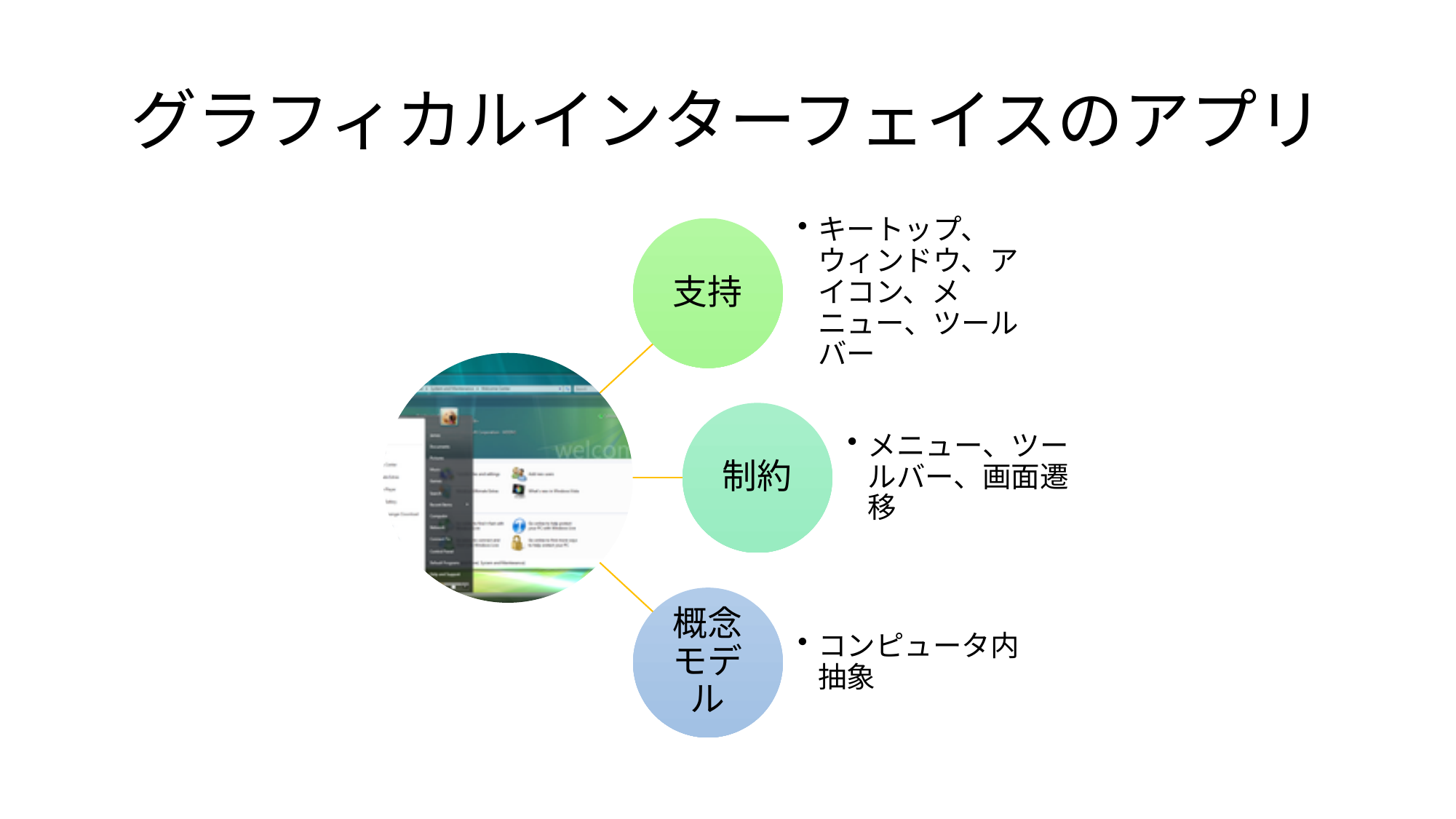

# グラフィカルインターフェイスのアプリ
支持
キートップ、ウィンドウ、アイコン、メニュー、ツールバー
制約
メニュー、ツールバー、画面遷移
概念モデル
コンピュータ内抽象